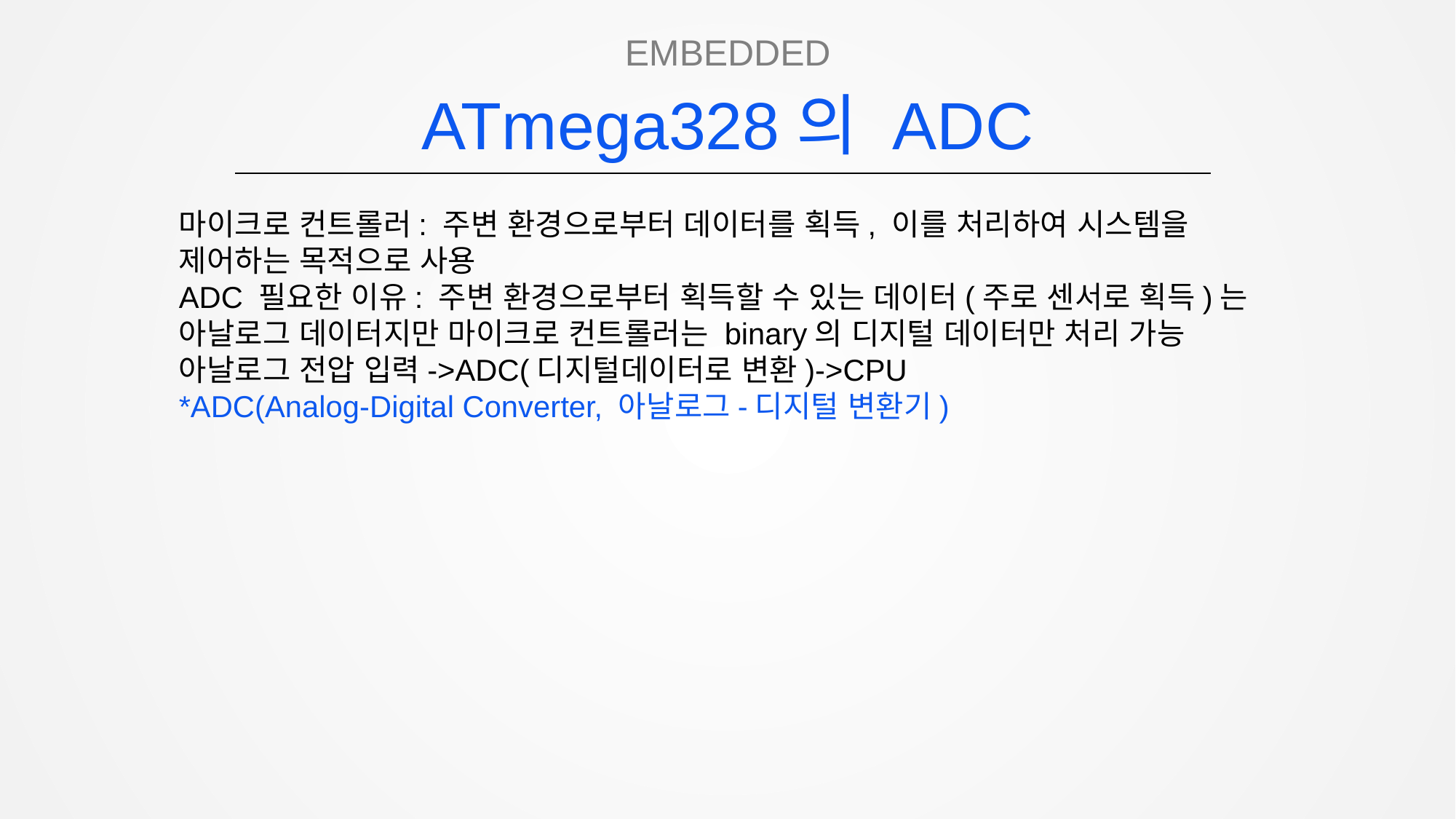

EMBEDDED
ATmega328의 ADC
마이크로 컨트롤러: 주변 환경으로부터 데이터를 획득, 이를 처리하여 시스템을 제어하는 목적으로 사용
ADC 필요한 이유: 주변 환경으로부터 획득할 수 있는 데이터(주로 센서로 획득)는 아날로그 데이터지만 마이크로 컨트롤러는 binary의 디지털 데이터만 처리 가능
아날로그 전압 입력->ADC(디지털데이터로 변환)->CPU
*ADC(Analog-Digital Converter, 아날로그-디지털 변환기)